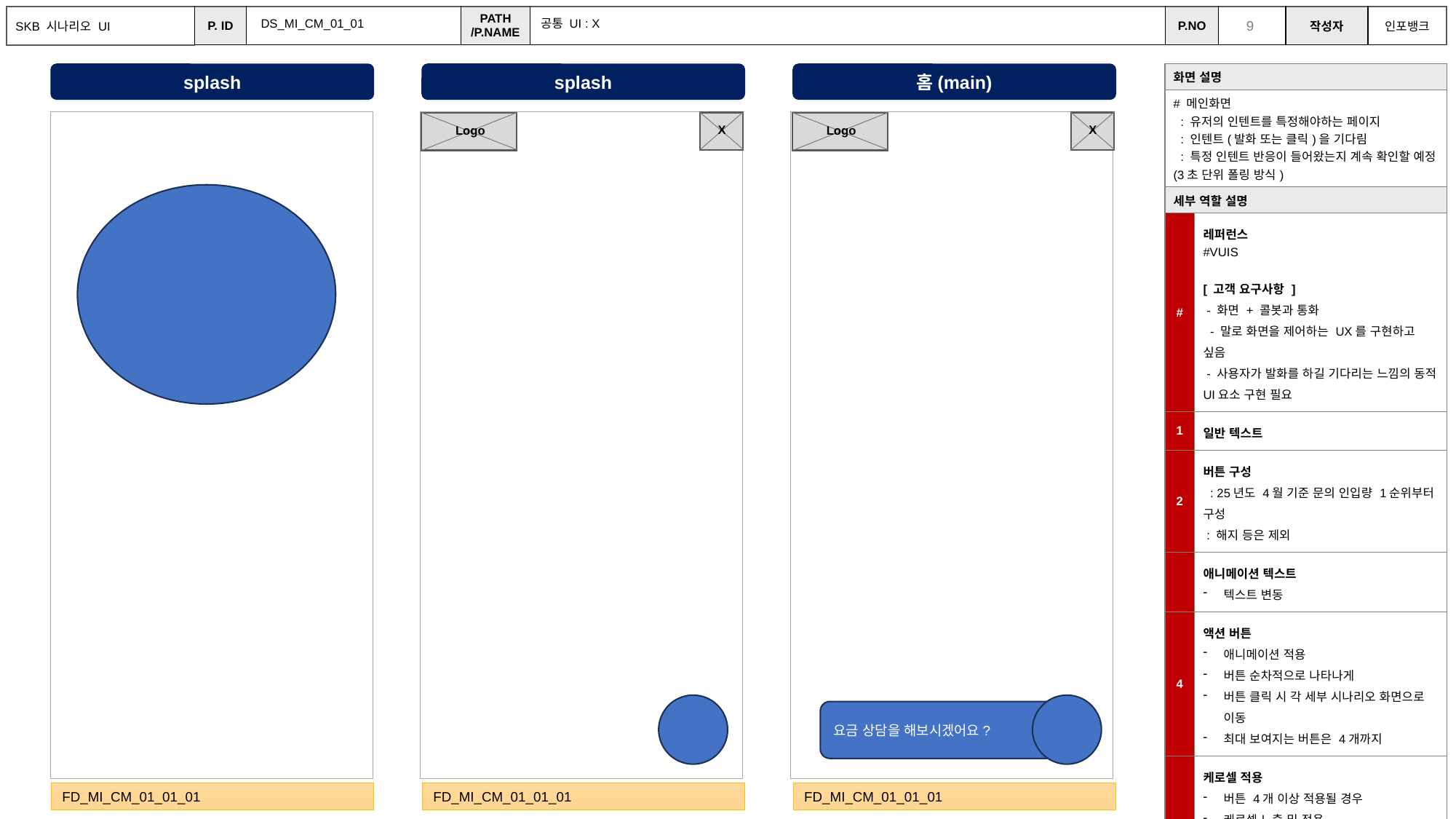

DS_MI_CM_01_01
공통 UI : X
splash
splash
홈(main)
| 화면 설명 |  |
| --- | --- |
| # 메인화면 : 유저의 인텐트를 특정해야하는 페이지 : 인텐트(발화 또는 클릭)을 기다림 : 특정 인텐트 반응이 들어왔는지 계속 확인할 예정(3초 단위 폴링 방식) |  |
| 세부 역할 설명 |  |
| # | 레퍼런스 #VUIS [ 고객 요구사항 ] - 화면 + 콜봇과 통화 - 말로 화면을 제어하는 UX를 구현하고 싶음 - 사용자가 발화를 하길 기다리는 느낌의 동적UI요소 구현 필요 |
| 1 | 일반 텍스트 |
| 2 | 버튼 구성 : 25년도 4월 기준 문의 인입량 1순위부터 구성 : 해지 등은 제외 |
|  | 애니메이션 텍스트 텍스트 변동 |
| 4 | 액션 버튼 애니메이션 적용 버튼 순차적으로 나타나게 버튼 클릭 시 각 세부 시나리오 화면으로 이동 최대 보여지는 버튼은 4개까지 |
| 5 | 케로셀 적용 버튼 4개 이상 적용될 경우 케로셀 노출 및 적용 [5-1] 케로셀 넘겼을 경우 페이지 이동 |

X

X

Logo

Logo

요금 상담을 해보시겠어요?
FD_MI_CM_01_01_01
FD_MI_CM_01_01_01
FD_MI_CM_01_01_01